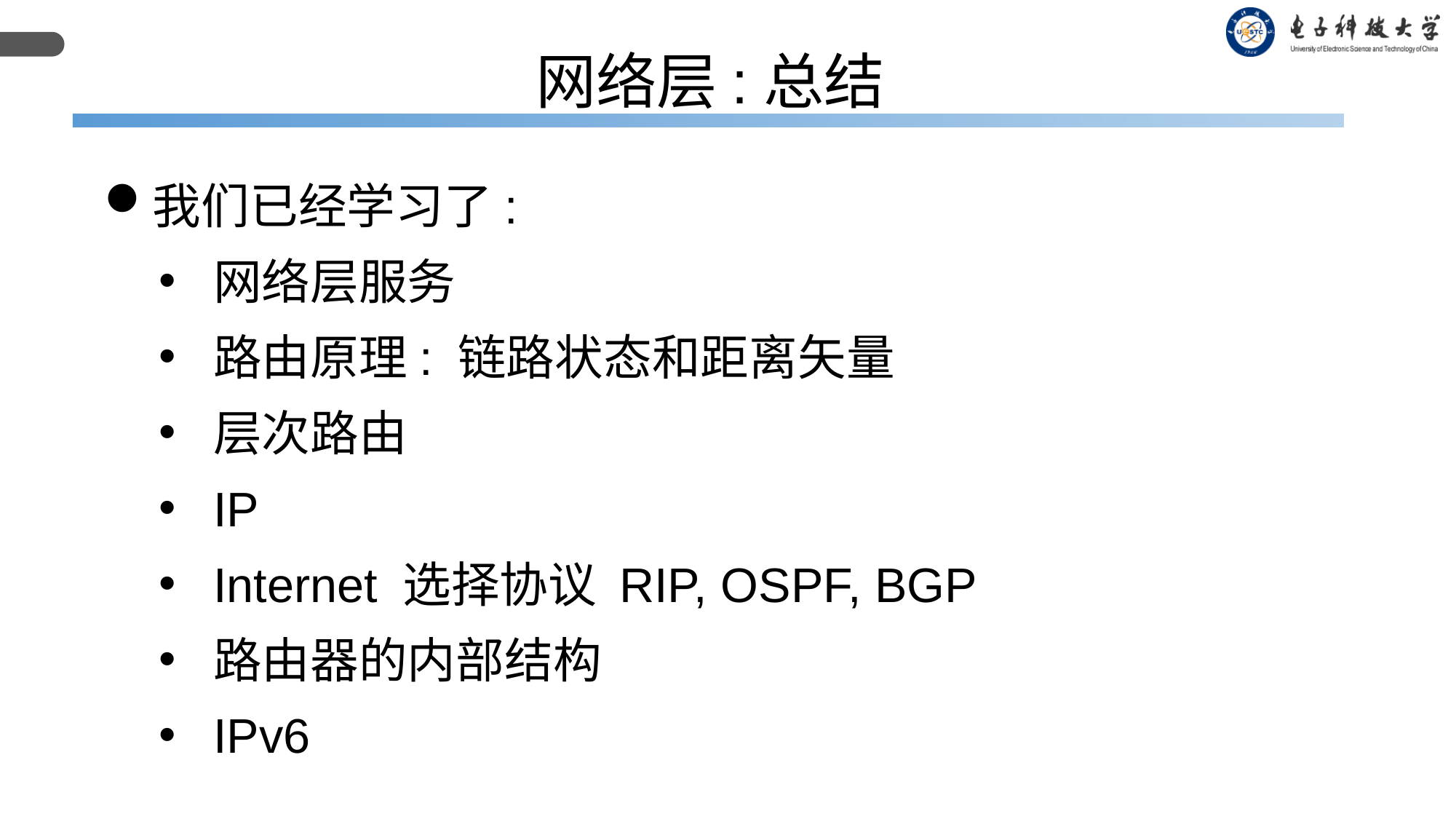

网络层:总结

我们已经学习了:
网络层服务
路由原理: 链路状态和距离矢量
层次路由
IP
Internet 选择协议 RIP, OSPF, BGP
路由器的内部结构
IPv6